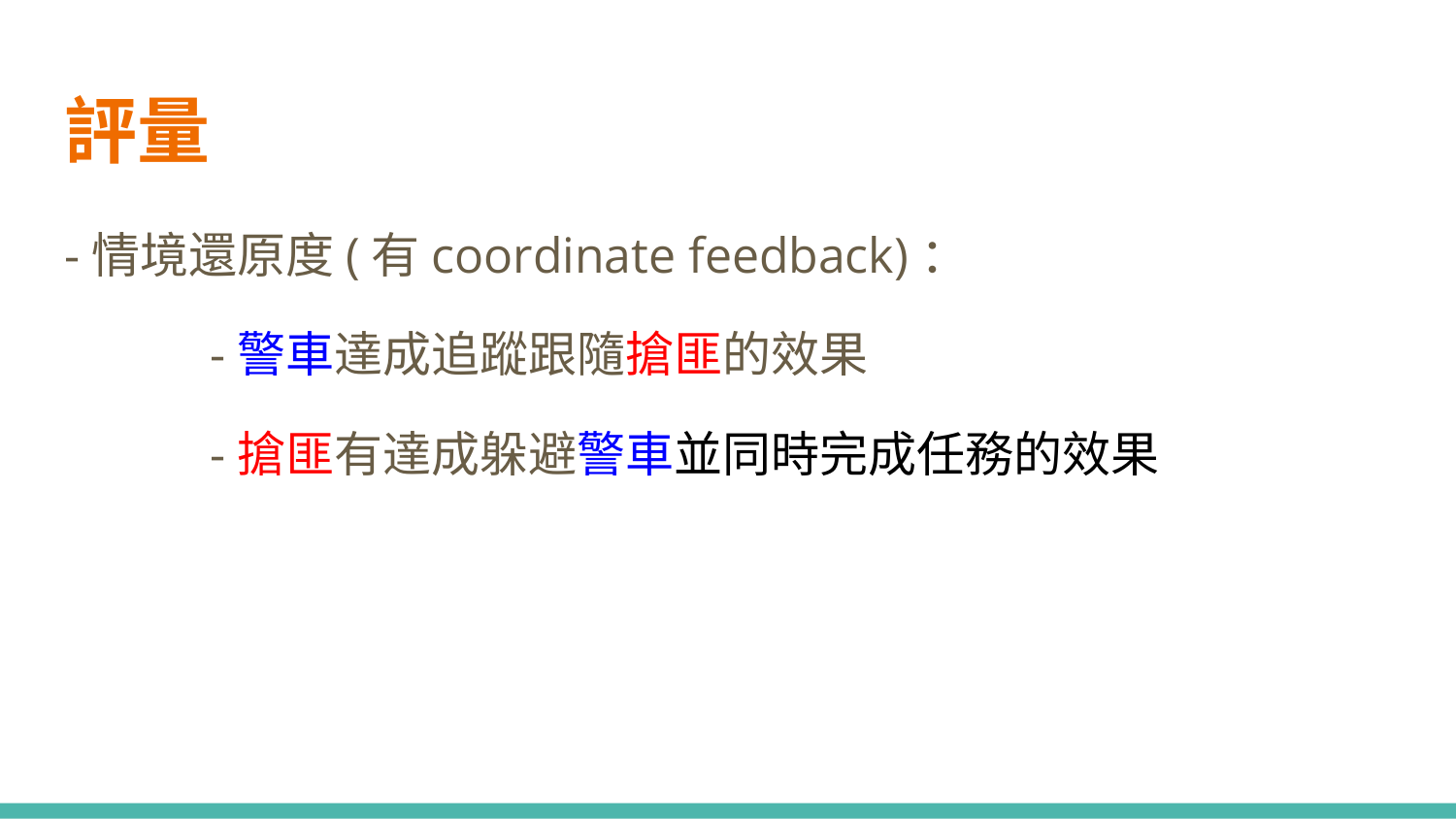

# 評量
-情境還原度(有coordinate feedback)：
	-警車達成追蹤跟隨搶匪的效果
	-搶匪有達成躲避警車並同時完成任務的效果